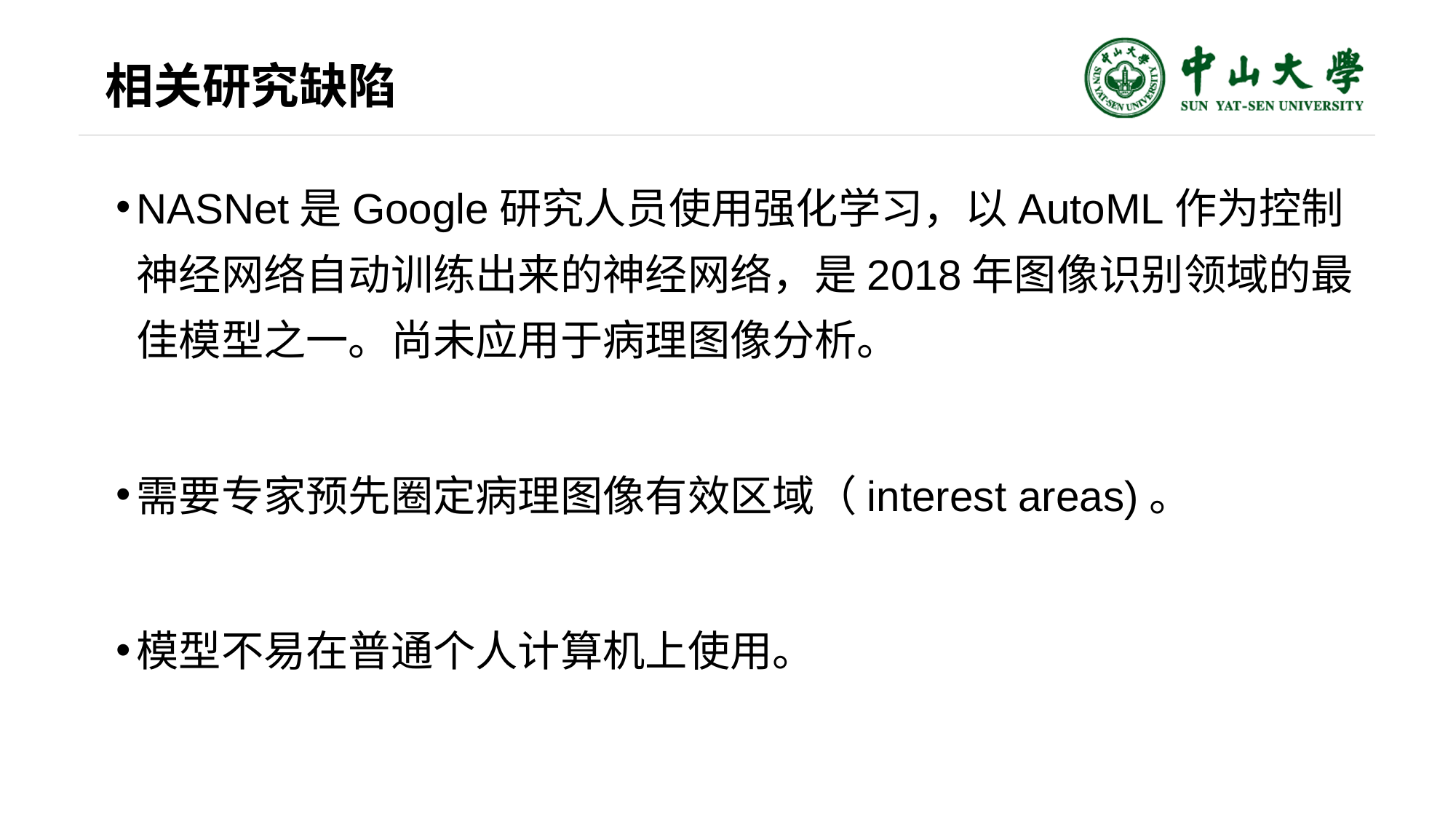

相关研究缺陷
NASNet是Google研究人员使用强化学习，以AutoML作为控制神经网络自动训练出来的神经网络，是2018年图像识别领域的最佳模型之一。尚未应用于病理图像分析。

需要专家预先圈定病理图像有效区域（interest areas)。

模型不易在普通个人计算机上使用。